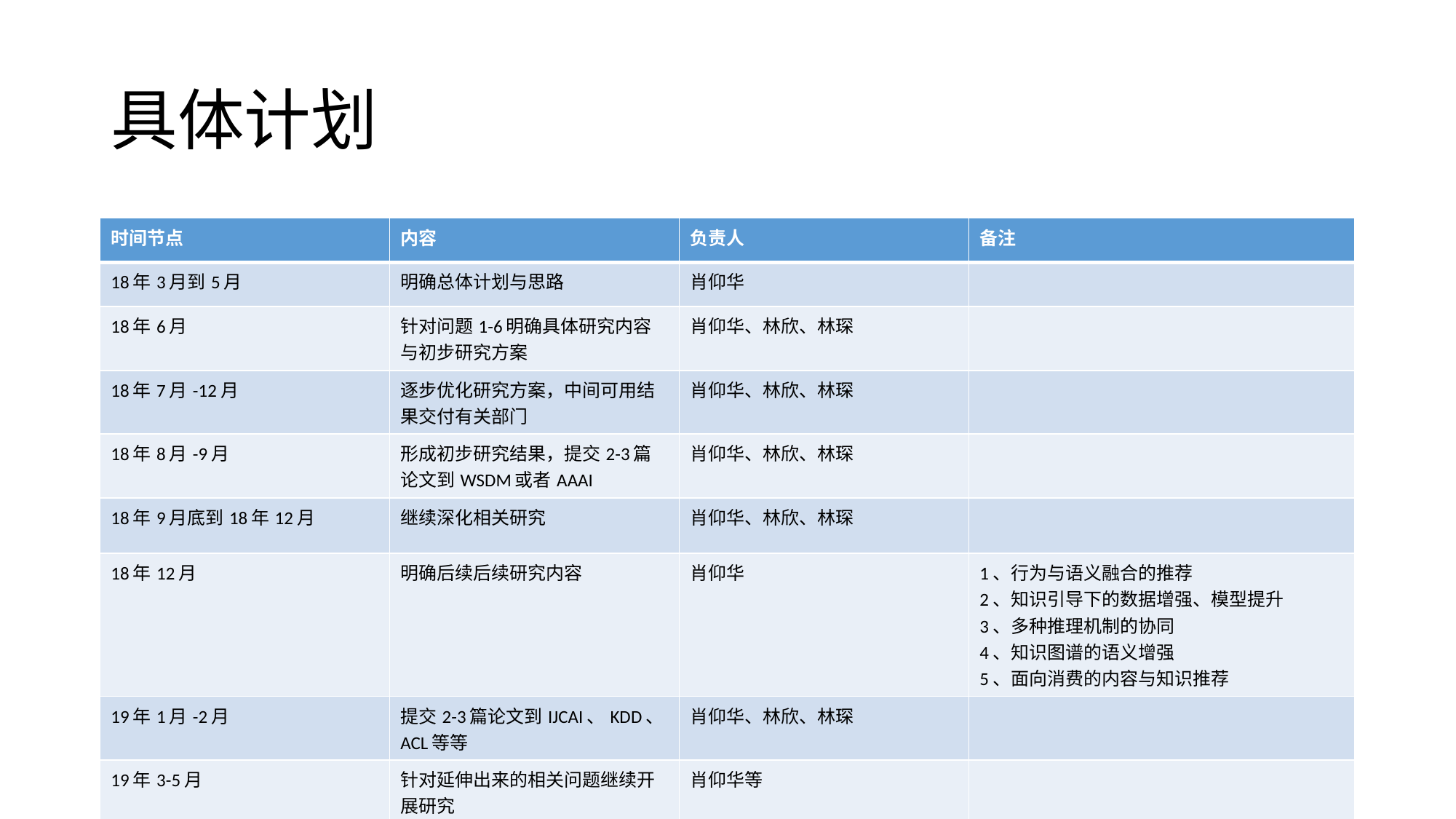

# 具体计划
| 时间节点 | 内容 | 负责人 | 备注 |
| --- | --- | --- | --- |
| 18年3月到5月 | 明确总体计划与思路 | 肖仰华 |  |
| 18年6月 | 针对问题1-6明确具体研究内容与初步研究方案 | 肖仰华、林欣、林琛 |  |
| 18年7月-12月 | 逐步优化研究方案，中间可用结果交付有关部门 | 肖仰华、林欣、林琛 |  |
| 18年8月-9月 | 形成初步研究结果，提交2-3篇论文到WSDM或者AAAI | 肖仰华、林欣、林琛 |  |
| 18年9月底到18年12月 | 继续深化相关研究 | 肖仰华、林欣、林琛 |  |
| 18年12月 | 明确后续后续研究内容 | 肖仰华 | 1、行为与语义融合的推荐 2、知识引导下的数据增强、模型提升 3、多种推理机制的协同 4、知识图谱的语义增强 5、面向消费的内容与知识推荐 |
| 19年1月-2月 | 提交2-3篇论文到IJCAI、KDD、ACL等等 | 肖仰华、林欣、林琛 |  |
| 19年3-5月 | 针对延伸出来的相关问题继续开展研究 | 肖仰华等 |  |
| 19年5月份 | 提交2-3片论文 到CIKM、ICDM、EMNLP | 肖仰华等 |  |